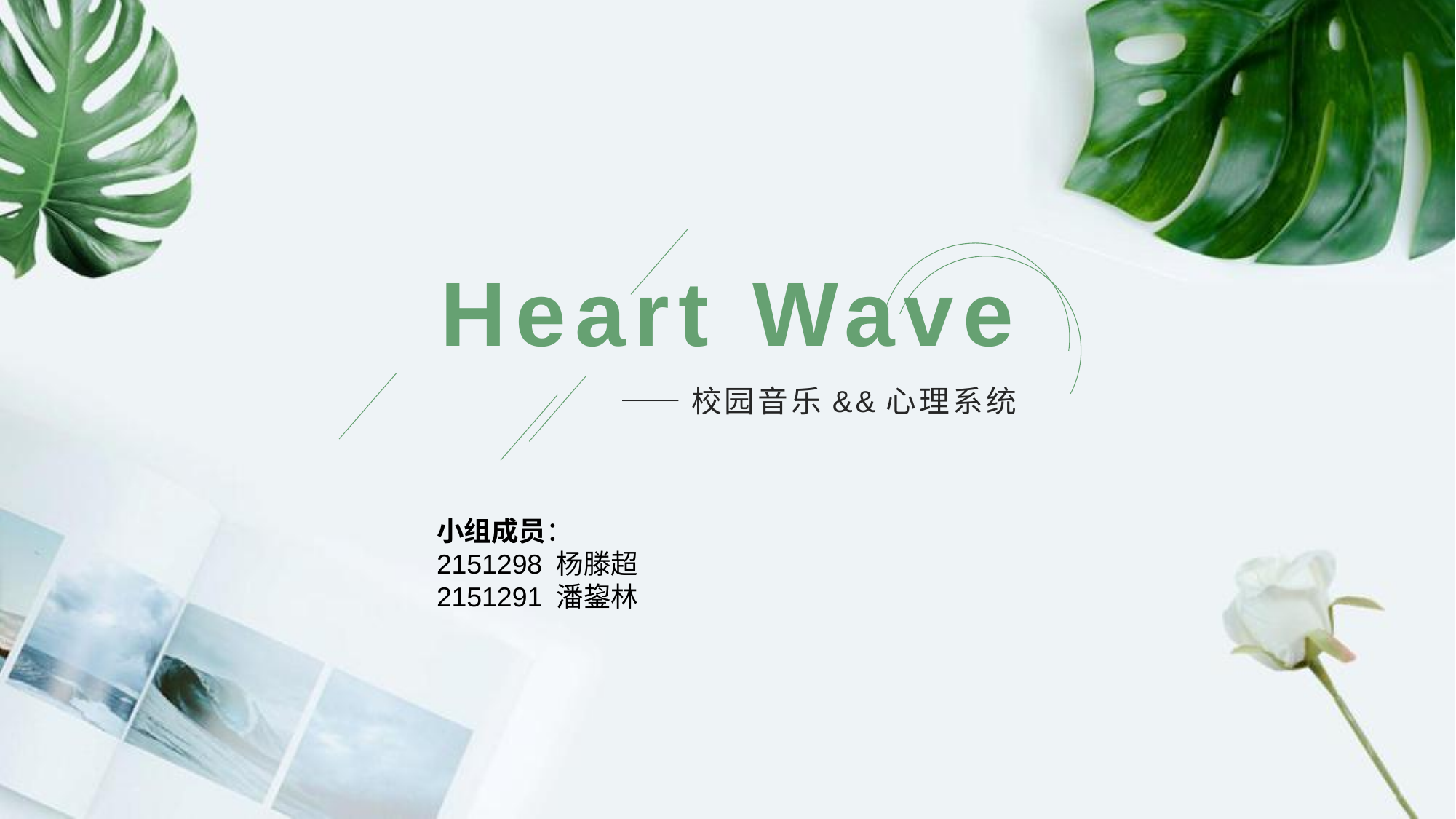

# Heart Wave
——校园音乐&&心理系统

小组成员：
2151298 杨滕超
2151291 潘鋆林